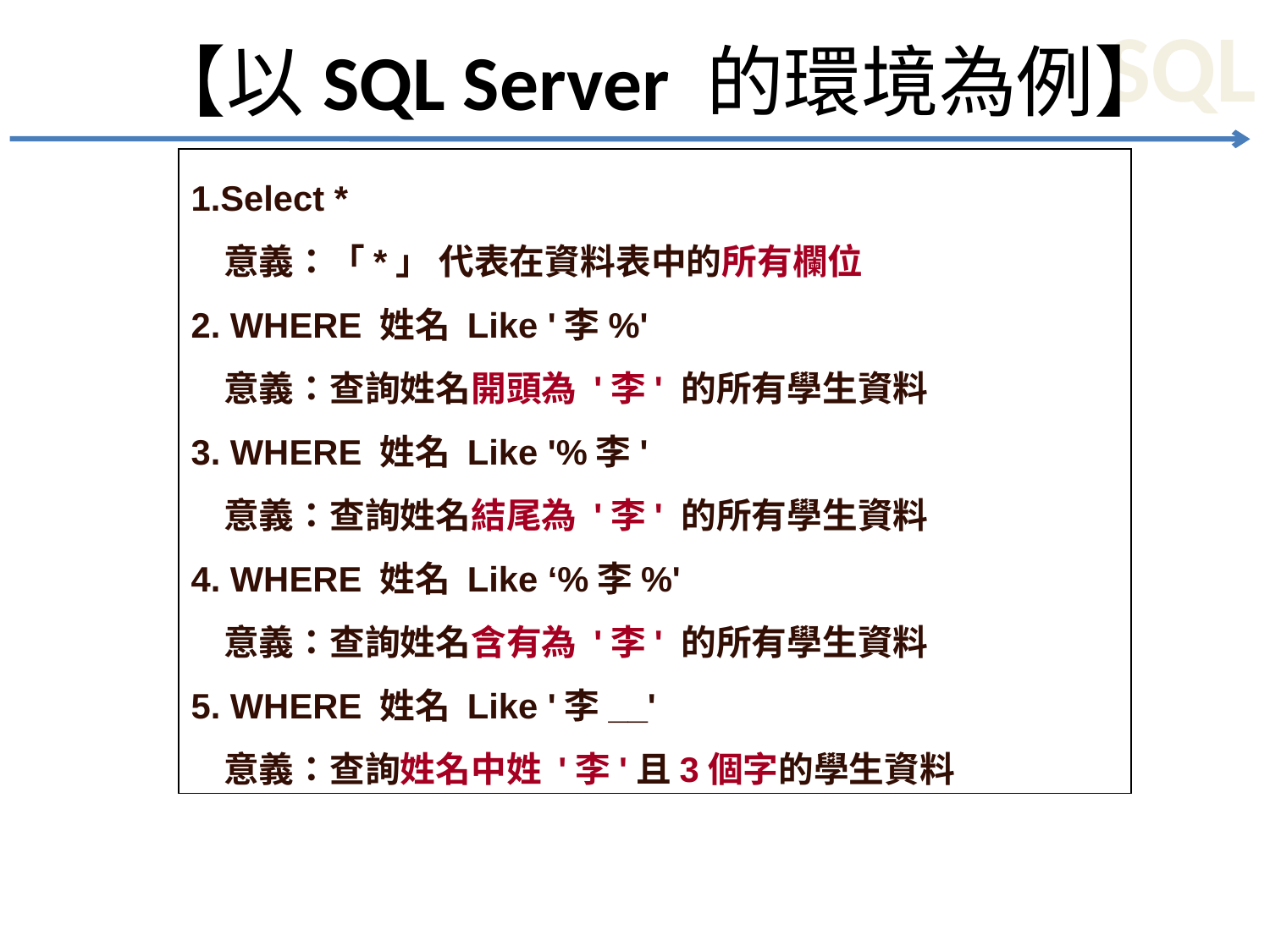

# 【以SQL Server 的環境為例】
1.Select *
   意義：「*」 代表在資料表中的所有欄位
2. WHERE 姓名 Like '李%'
   意義：查詢姓名開頭為 '李' 的所有學生資料
3. WHERE 姓名 Like '%李'
   意義：查詢姓名結尾為 '李' 的所有學生資料
4. WHERE 姓名 Like ‘%李%'
   意義：查詢姓名含有為 '李' 的所有學生資料
5. WHERE 姓名 Like '李__'
   意義：查詢姓名中姓 '李'且3個字的學生資料